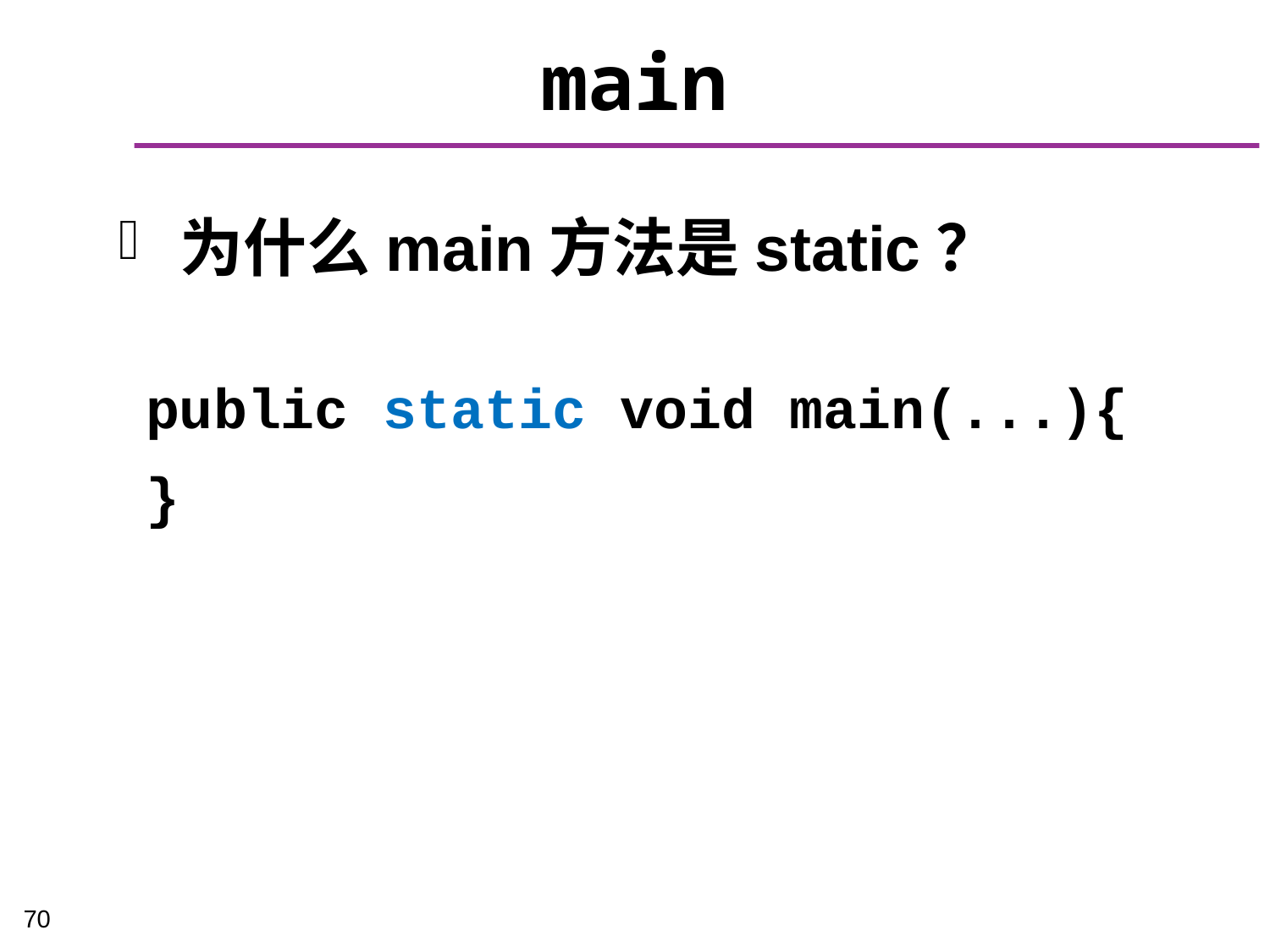

# main
为什么main方法是static？
public static void main(...){
}
70